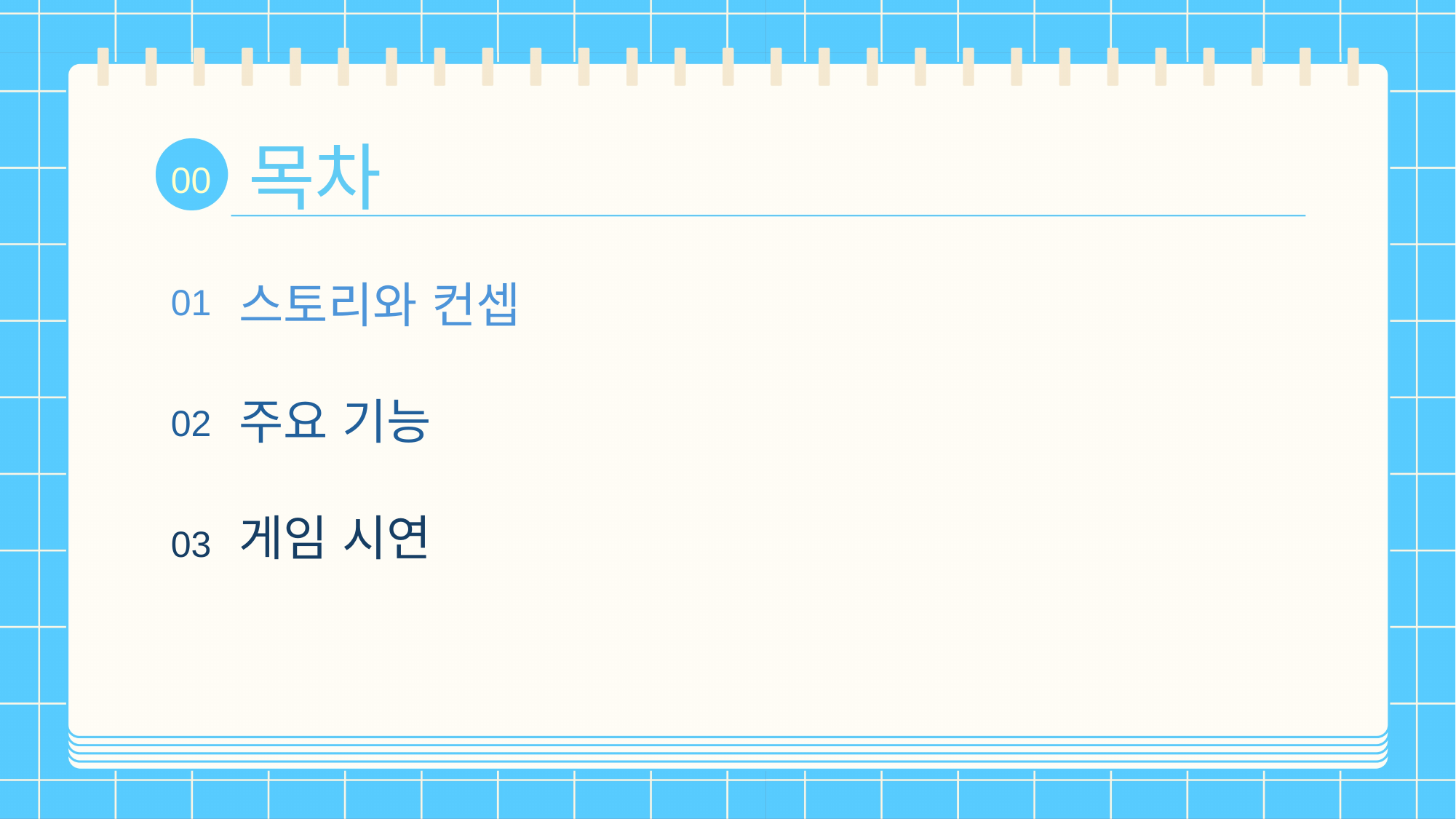

목차
00
스토리와 컨셉

주요 기능

게임 시연
01
02
03